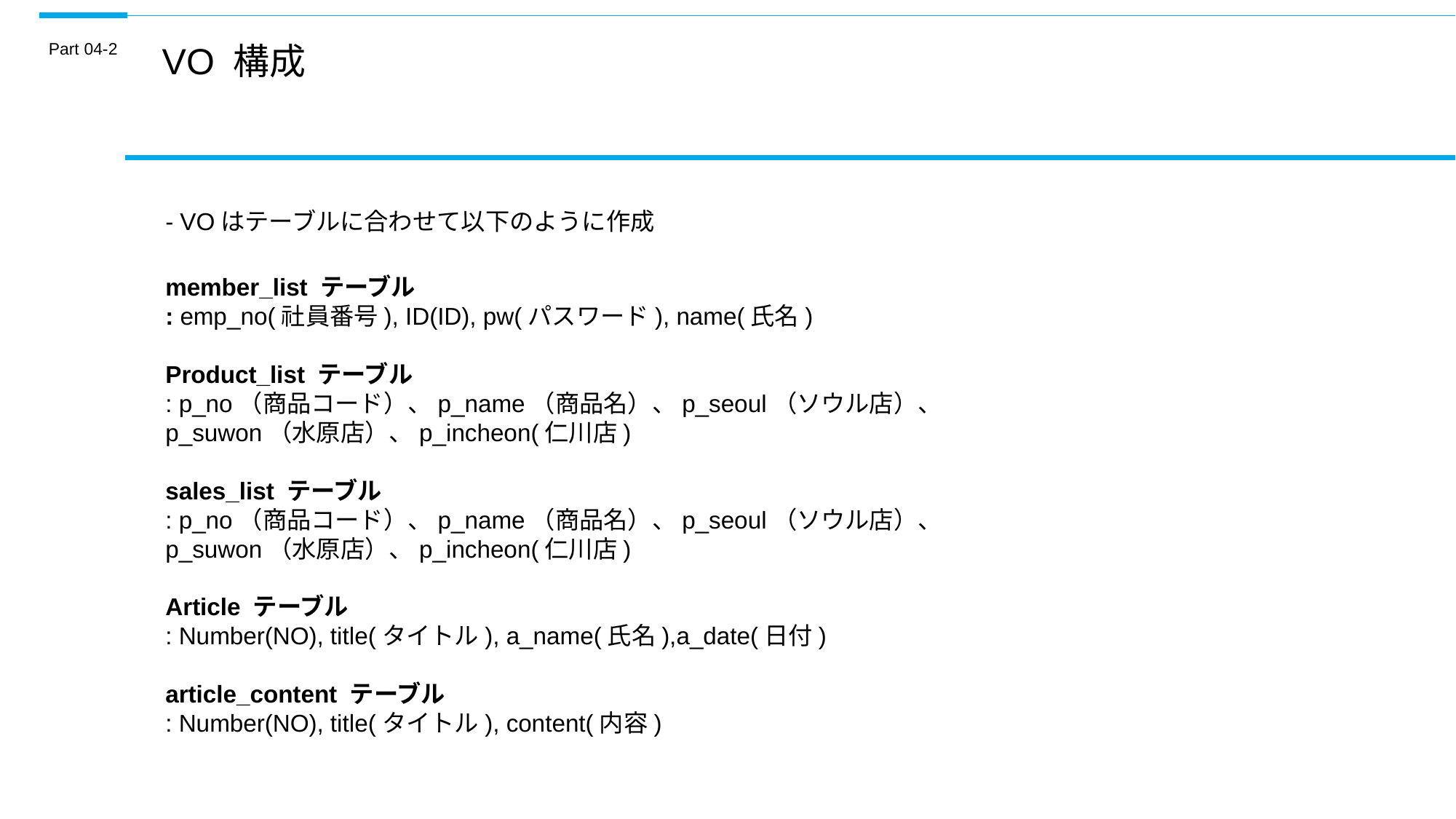

Part 04-2
VO 構成
- VOはテーブルに合わせて以下のように作成

member_list テーブル
: emp_no(社員番号), ID(ID), pw(パスワード), name(氏名)

Product_list テーブル
: p_no（商品コード）、p_name（商品名）、p_seoul（ソウル店）、
p_suwon（水原店）、p_incheon(仁川店)

sales_list テーブル
: p_no（商品コード）、p_name（商品名）、p_seoul（ソウル店）、
p_suwon（水原店）、p_incheon(仁川店)

Article テーブル
: Number(NO), title(タイトル), a_name(氏名),a_date(日付)

article_content テーブル
: Number(NO), title(タイトル), content(内容)